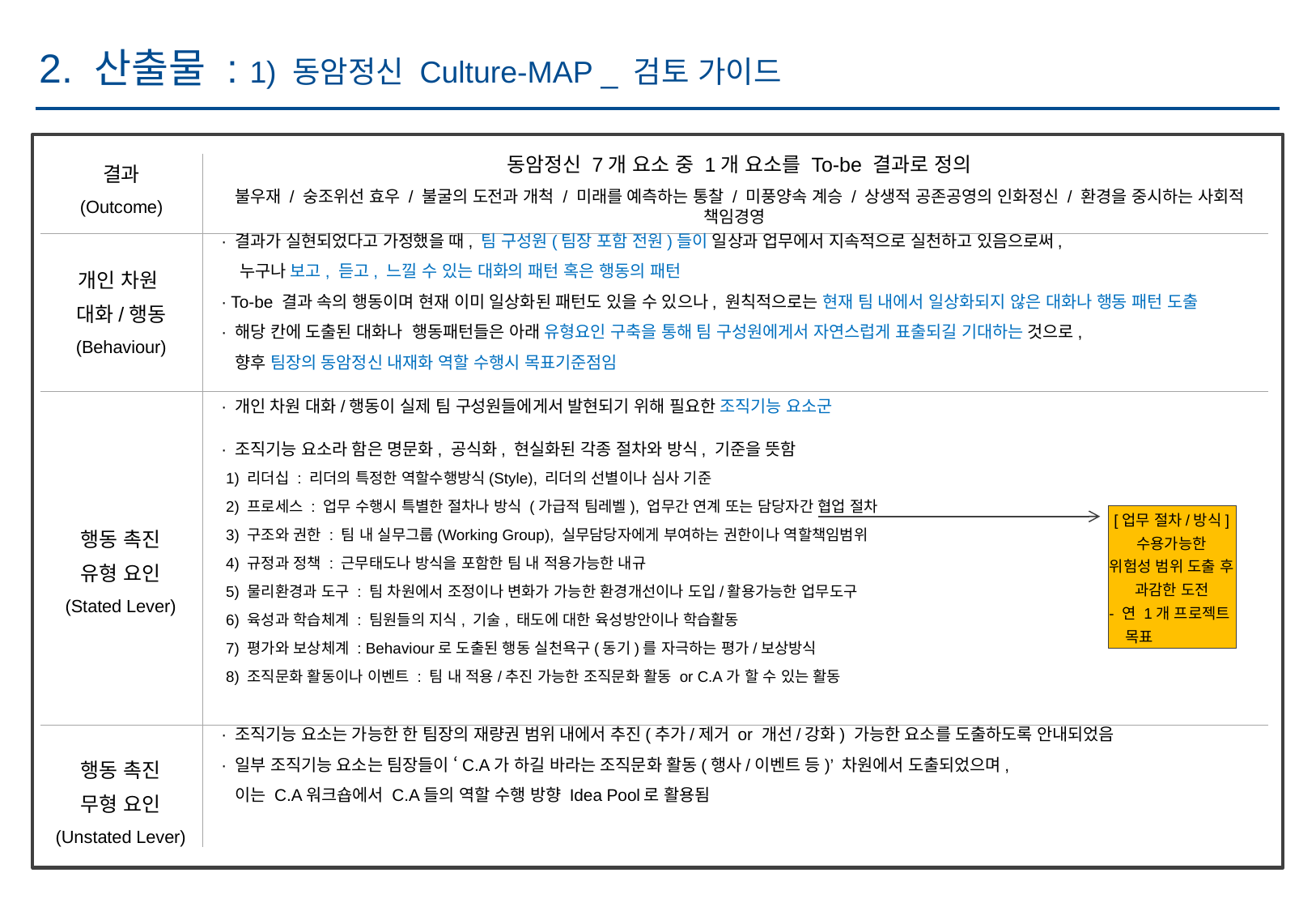

2. 산출물 : 1) 동암정신 Culture-MAP _ 검토 가이드
동암정신 7개 요소 중 1개 요소를 To-be 결과로 정의
불우재 / 숭조위선 효우 / 불굴의 도전과 개척 / 미래를 예측하는 통찰 / 미풍양속 계승 / 상생적 공존공영의 인화정신 / 환경을 중시하는 사회적 책임경영
∙ 결과가 실현되었다고 가정했을 때, 팀 구성원(팀장 포함 전원)들이 일상과 업무에서 지속적으로 실천하고 있음으로써,
   누구나 보고, 듣고, 느낄 수 있는 대화의 패턴 혹은 행동의 패턴
∙ To-be 결과 속의 행동이며 현재 이미 일상화된 패턴도 있을 수 있으나, 원칙적으로는 현재 팀 내에서 일상화되지 않은 대화나 행동 패턴 도출
∙ 해당 칸에 도출된 대화나  행동패턴들은 아래 유형요인 구축을 통해 팀 구성원에게서 자연스럽게 표출되길 기대하는 것으로,
  향후 팀장의 동암정신 내재화 역할 수행시 목표기준점임
∙ 개인 차원 대화/행동이 실제 팀 구성원들에게서 발현되기 위해 필요한 조직기능 요소군

∙ 조직기능 요소라 함은 명문화, 공식화, 현실화된 각종 절차와 방식, 기준을 뜻함
 1) 리더십 : 리더의 특정한 역할수행방식(Style), 리더의 선별이나 심사 기준
 2) 프로세스 : 업무 수행시 특별한 절차나 방식 (가급적 팀레벨), 업무간 연계 또는 담당자간 협업 절차
 3) 구조와 권한 : 팀 내 실무그룹(Working Group), 실무담당자에게 부여하는 권한이나 역할책임범위
 4) 규정과 정책 : 근무태도나 방식을 포함한 팀 내 적용가능한 내규
 5) 물리환경과 도구 : 팀 차원에서 조정이나 변화가 가능한 환경개선이나 도입/활용가능한 업무도구
 6) 육성과 학습체계 : 팀원들의 지식, 기술, 태도에 대한 육성방안이나 학습활동
 7) 평가와 보상체계 : Behaviour로 도출된 행동 실천욕구(동기)를 자극하는 평가/보상방식
 8) 조직문화 활동이나 이벤트 : 팀 내 적용/추진 가능한 조직문화 활동 or C.A가 할 수 있는 활동

∙ 조직기능 요소는 가능한 한 팀장의 재량권 범위 내에서 추진(추가/제거 or 개선/강화) 가능한 요소를 도출하도록 안내되었음
∙ 일부 조직기능 요소는 팀장들이 ‘C.A가 하길 바라는 조직문화 활동(행사/이벤트 등)’ 차원에서 도출되었으며,
  이는 C.A워크숍에서 C.A들의 역할 수행 방향 Idea Pool로 활용됨
[업무 절차/방식]
수용가능한
위험성 범위 도출 후
과감한 도전
- 연 1개 프로젝트
   목표